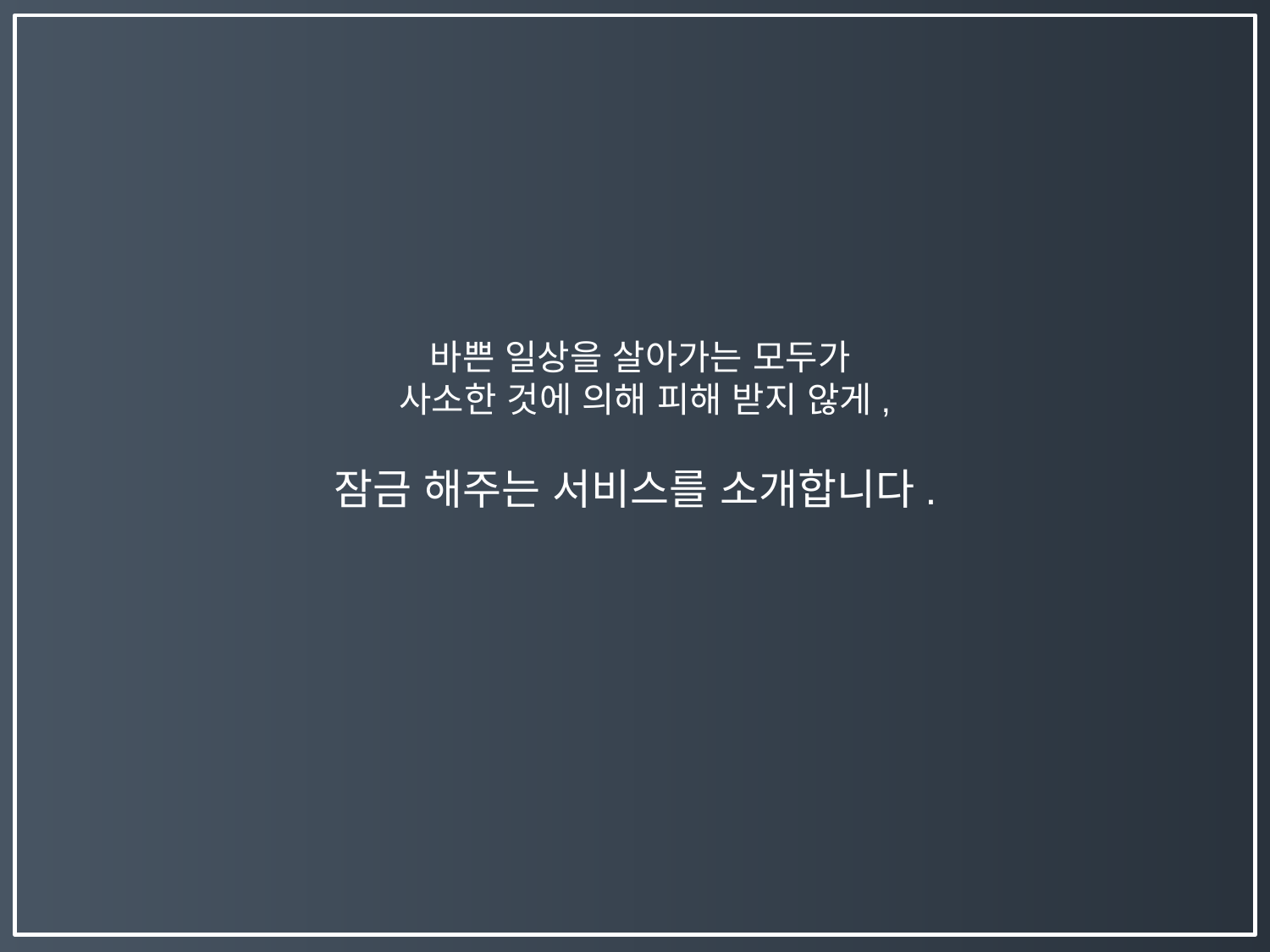

바쁜 일상을 살아가는 모두가
사소한 것에 의해 피해 받지 않게,

잠금 해주는 서비스를 소개합니다.